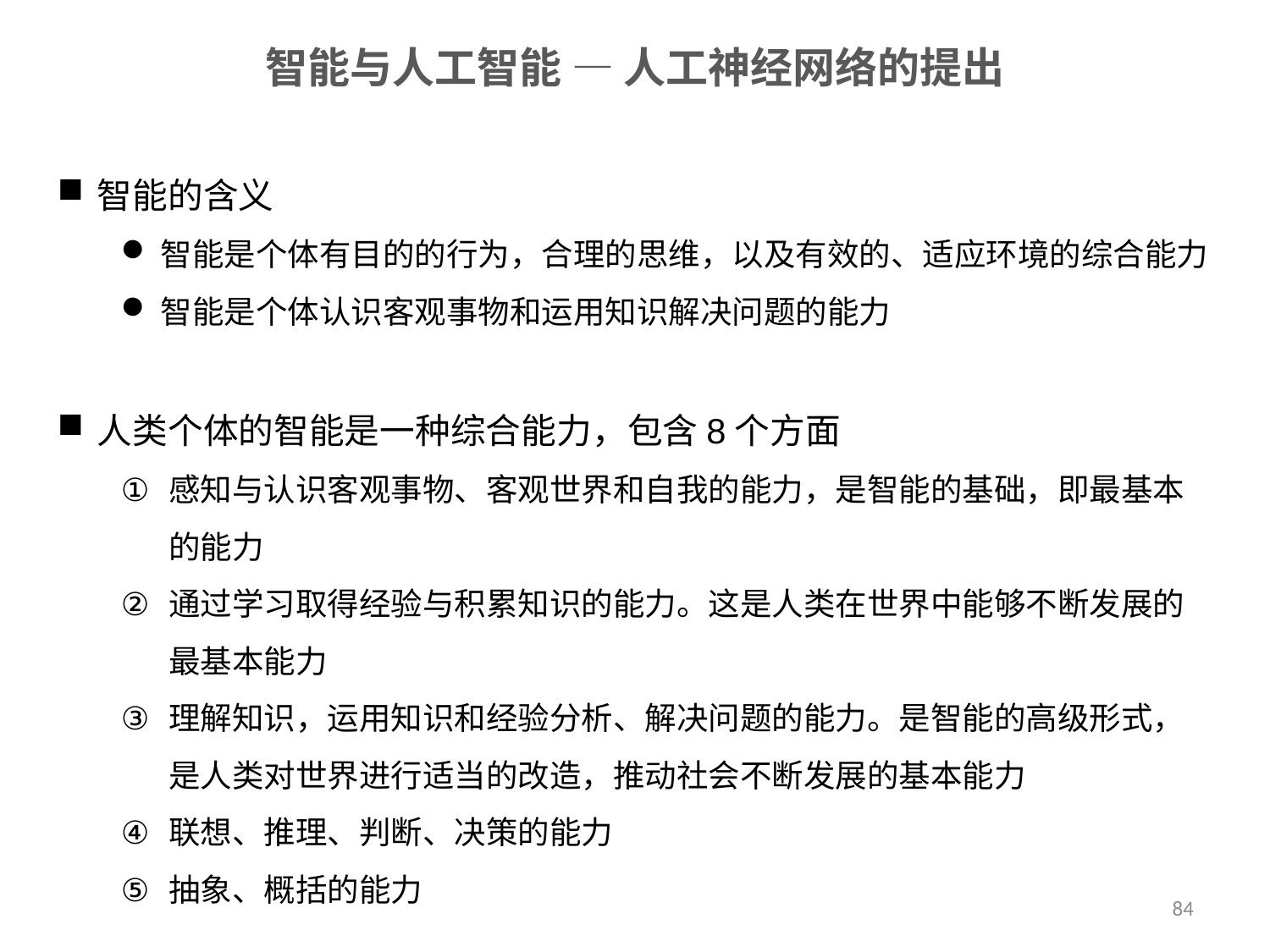

智能与人工智能 — 人工神经网络的提出
智能的含义
智能是个体有目的的行为，合理的思维，以及有效的、适应环境的综合能力
智能是个体认识客观事物和运用知识解决问题的能力

人类个体的智能是一种综合能力，包含8个方面
感知与认识客观事物、客观世界和自我的能力，是智能的基础，即最基本的能力
通过学习取得经验与积累知识的能力。这是人类在世界中能够不断发展的最基本能力
理解知识，运用知识和经验分析、解决问题的能力。是智能的高级形式，是人类对世界进行适当的改造，推动社会不断发展的基本能力
联想、推理、判断、决策的能力
抽象、概括的能力
84